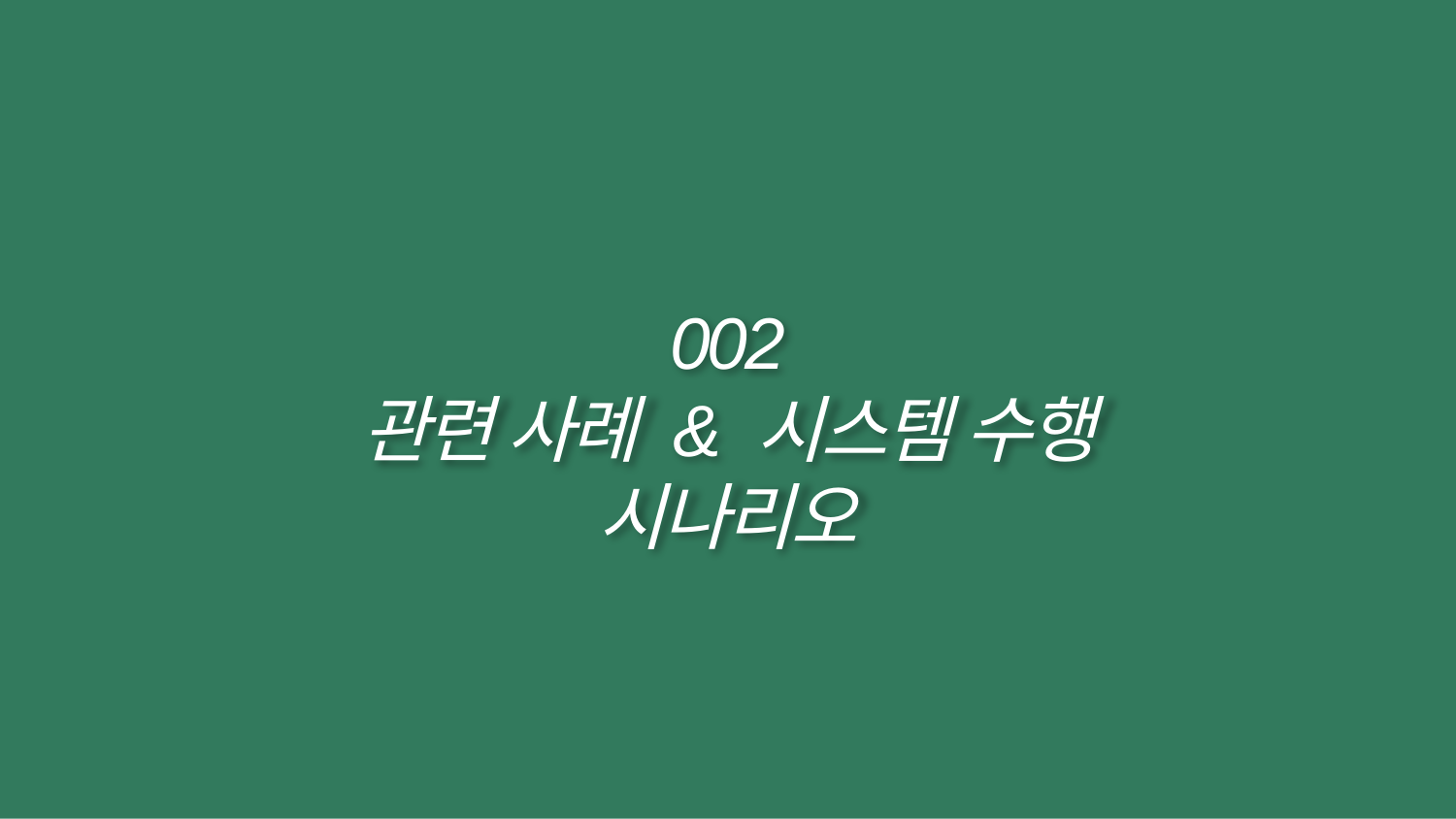

002
관련 사례 & 시스템 수행 시나리오